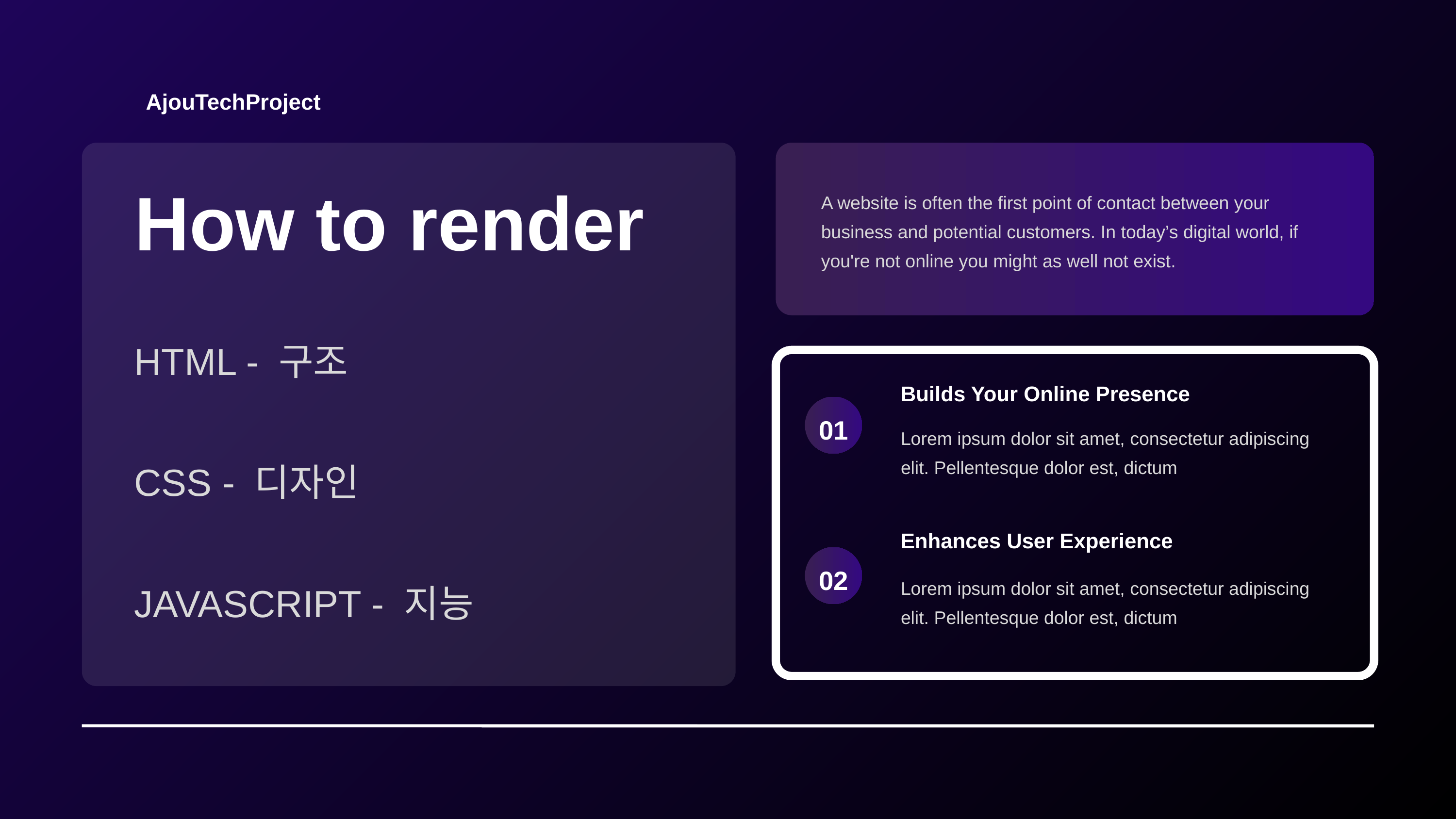

AjouTechProject

A website is often the first point of contact between your business and potential customers. In today’s digital world, if you're not online you might as well not exist.
How to render
HTML - 구조

CSS - 디자인

JAVASCRIPT - 지능

Builds Your Online Presence

01
Lorem ipsum dolor sit amet, consectetur adipiscing elit. Pellentesque dolor est, dictum
Enhances User Experience

02
Lorem ipsum dolor sit amet, consectetur adipiscing elit. Pellentesque dolor est, dictum